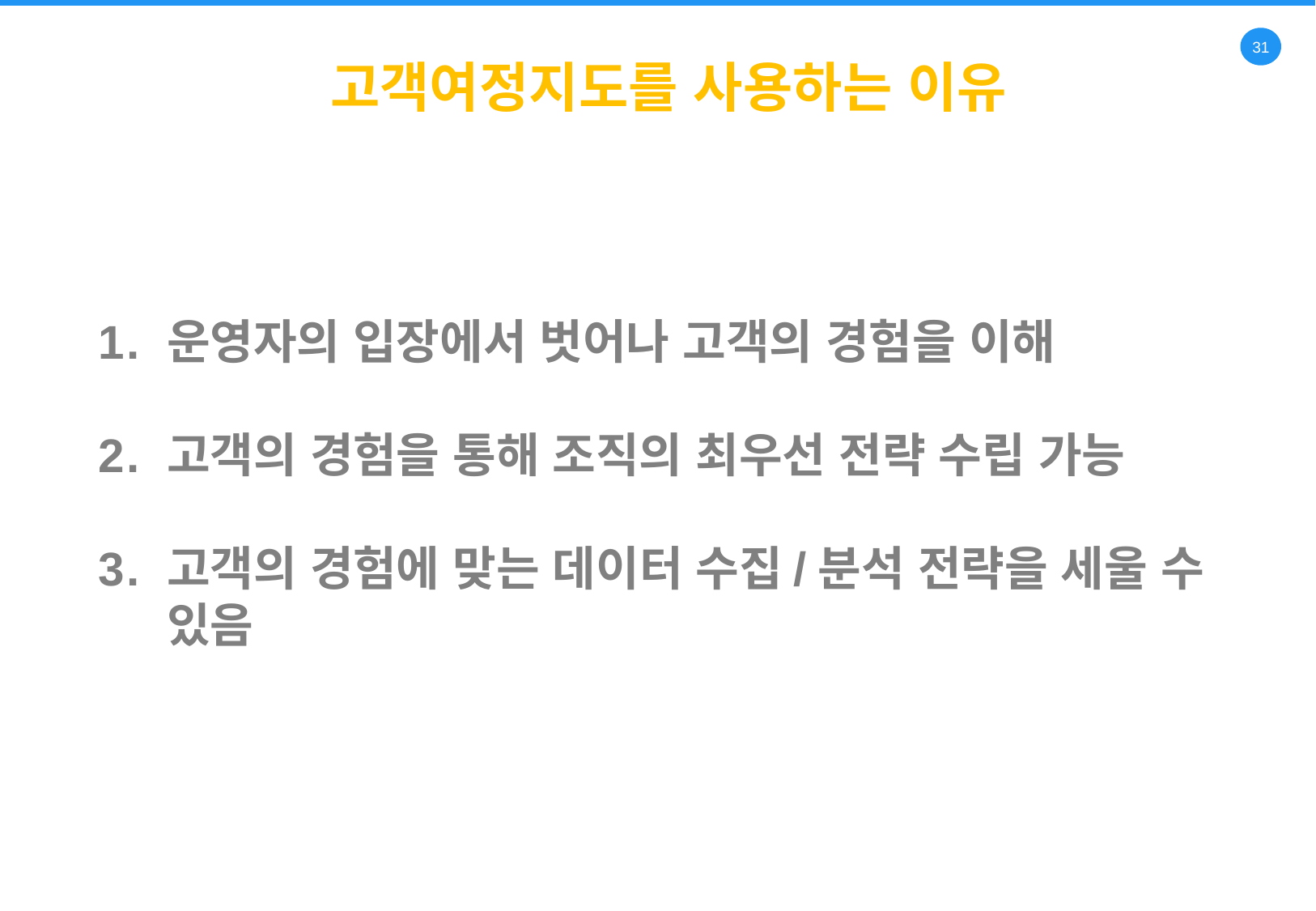

고객여정지도를 사용하는 이유
운영자의 입장에서 벗어나 고객의 경험을 이해

고객의 경험을 통해 조직의 최우선 전략 수립 가능

고객의 경험에 맞는 데이터 수집/분석 전략을 세울 수 있음